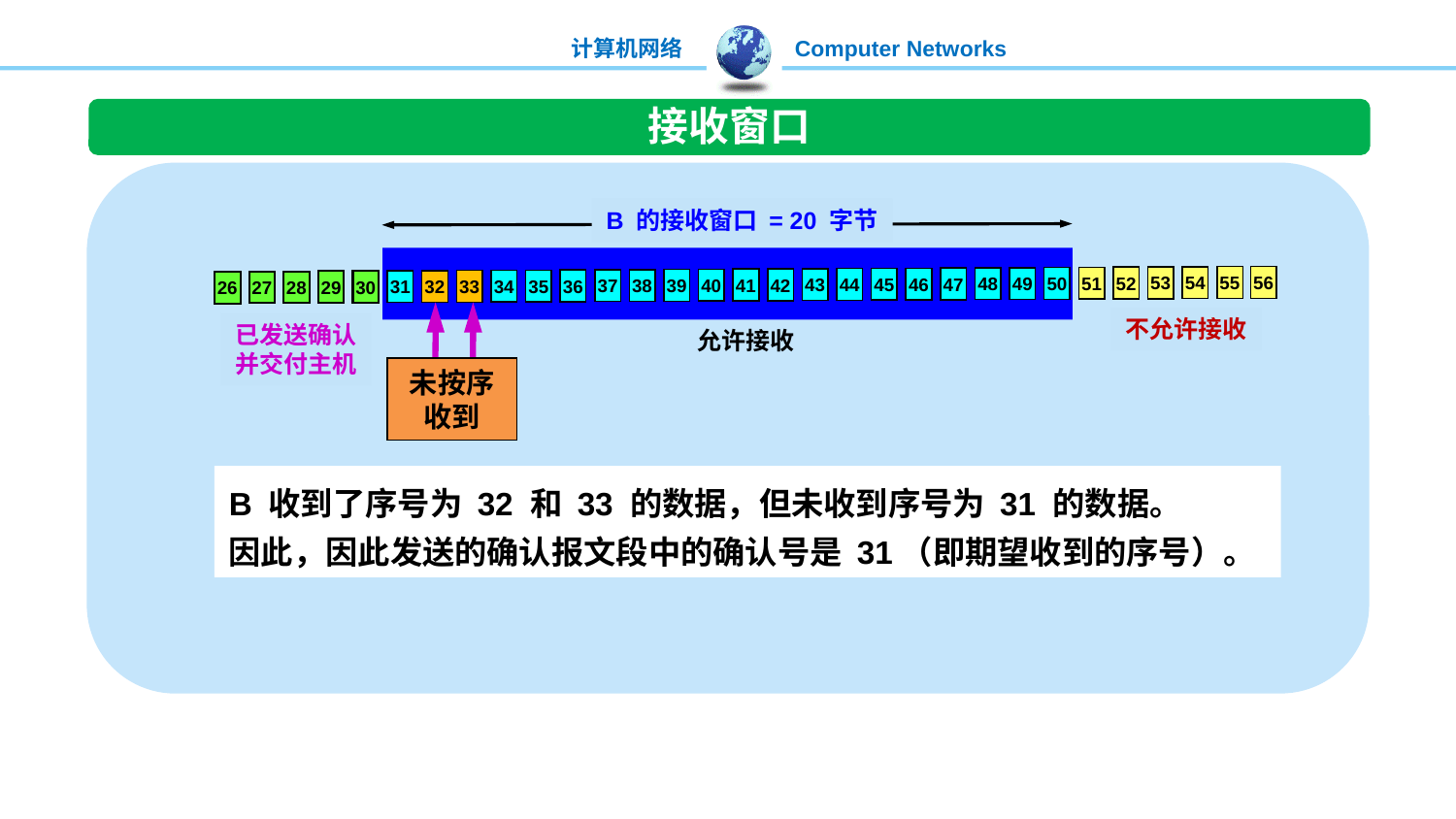

接收窗口

B 的接收窗口 = 20 字节

55
56
54
53
52
51
50
49
48
47
46
45
44
43
42
41
40
39
38
37
36
35
34
33
32
31
30
29
28
27
26

未按序收到
不允许接收
已发送确认
并交付主机
允许接收
B 收到了序号为 32 和 33 的数据，但未收到序号为 31 的数据。
因此，因此发送的确认报文段中的确认号是 31（即期望收到的序号）。